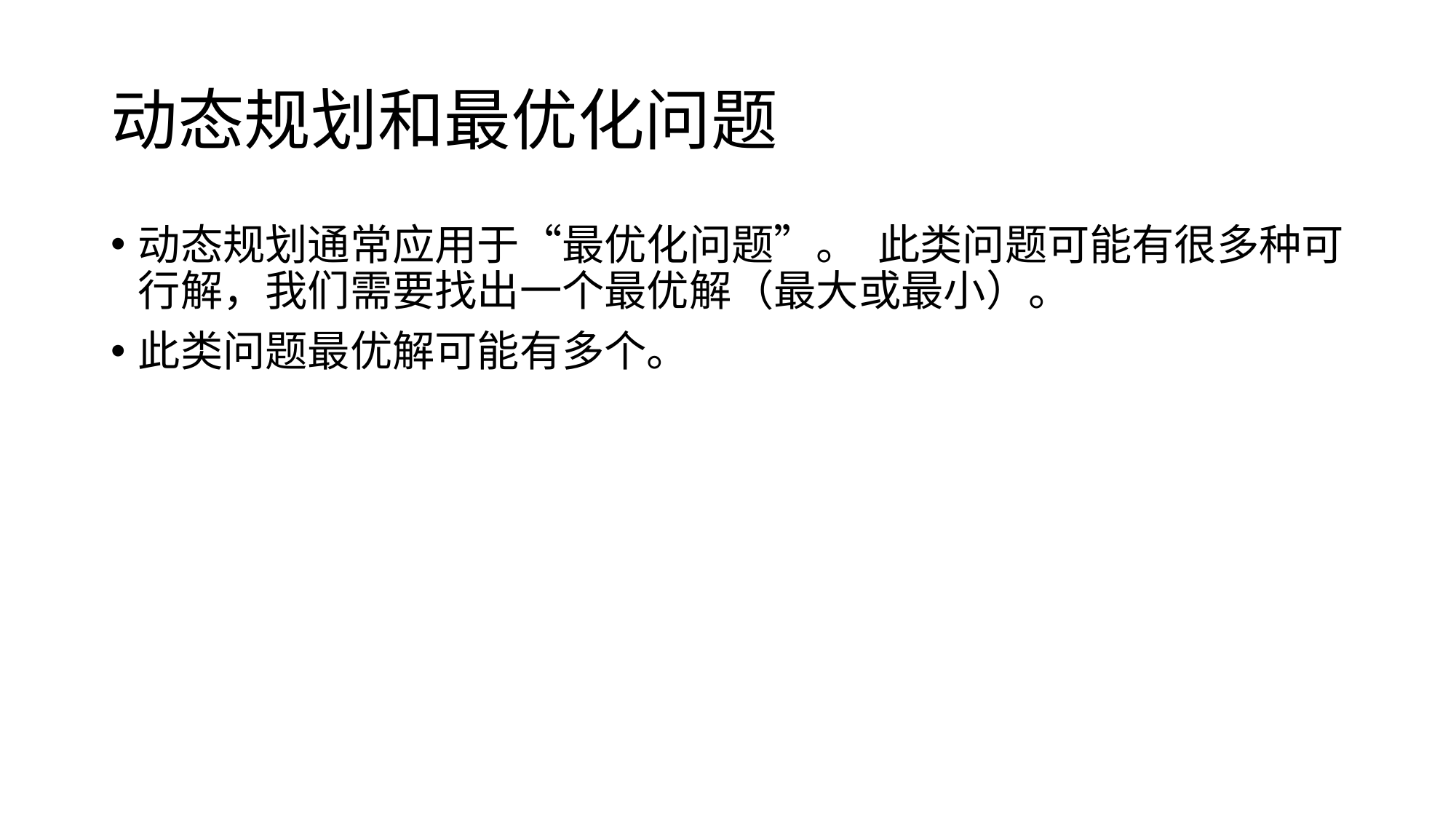

# 动态规划和最优化问题
动态规划通常应用于“最优化问题”。  此类问题可能有很多种可行解，我们需要找出一个最优解（最大或最小）。
此类问题最优解可能有多个。